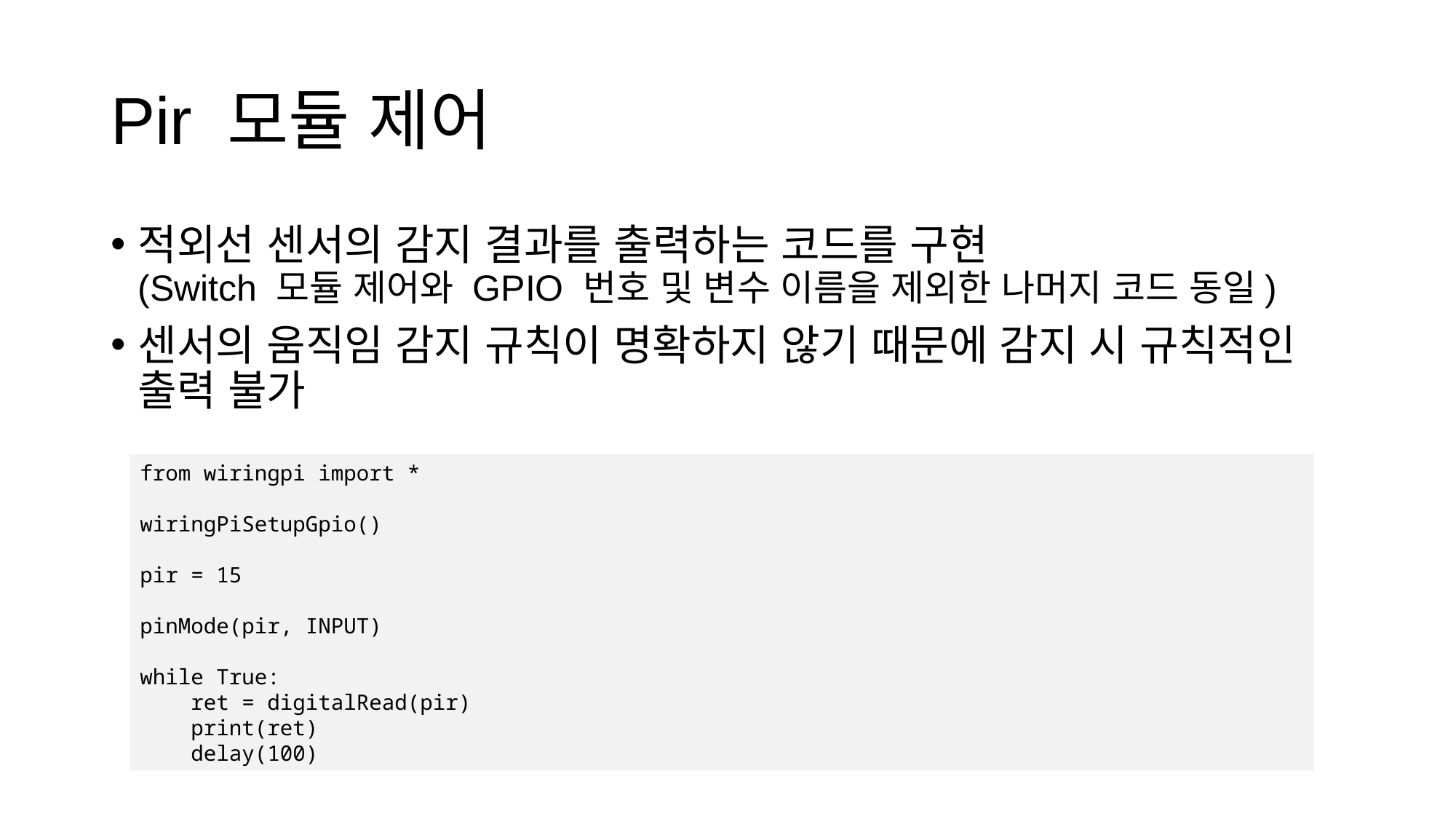

# Pir 모듈 제어
적외선 센서의 감지 결과를 출력하는 코드를 구현
(Switch 모듈 제어와 GPIO 번호 및 변수 이름을 제외한 나머지 코드 동일)
센서의 움직임 감지 규칙이 명확하지 않기 때문에 감지 시 규칙적인 출력 불가
from wiringpi import *

wiringPiSetupGpio()

pir = 15

pinMode(pir, INPUT)

while True:
    ret = digitalRead(pir)
    print(ret)
    delay(100)